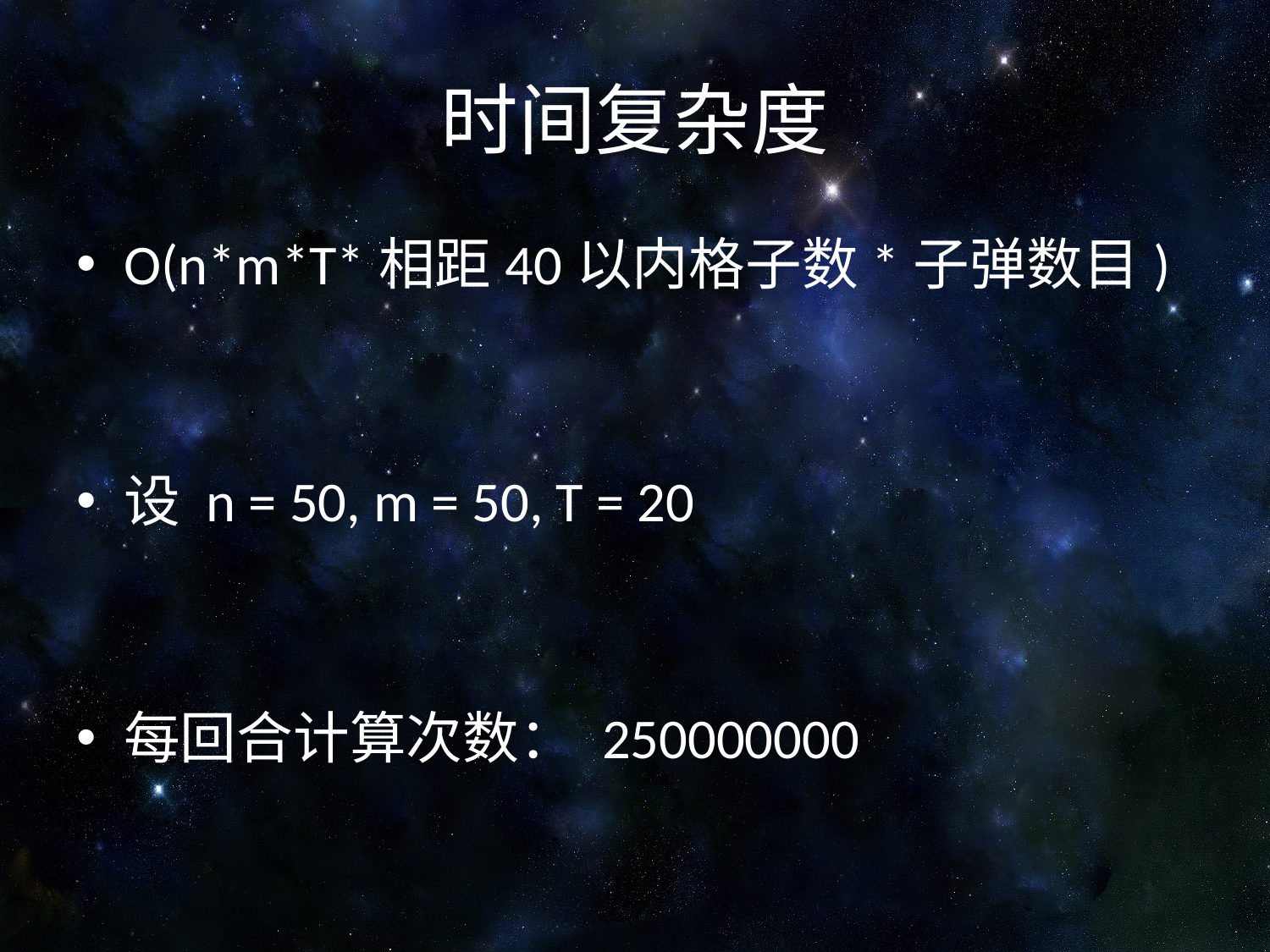

# 时间复杂度
O(n*m*T*相距40以内格子数*子弹数目)

设 n = 50, m = 50, T = 20

每回合计算次数： 250000000